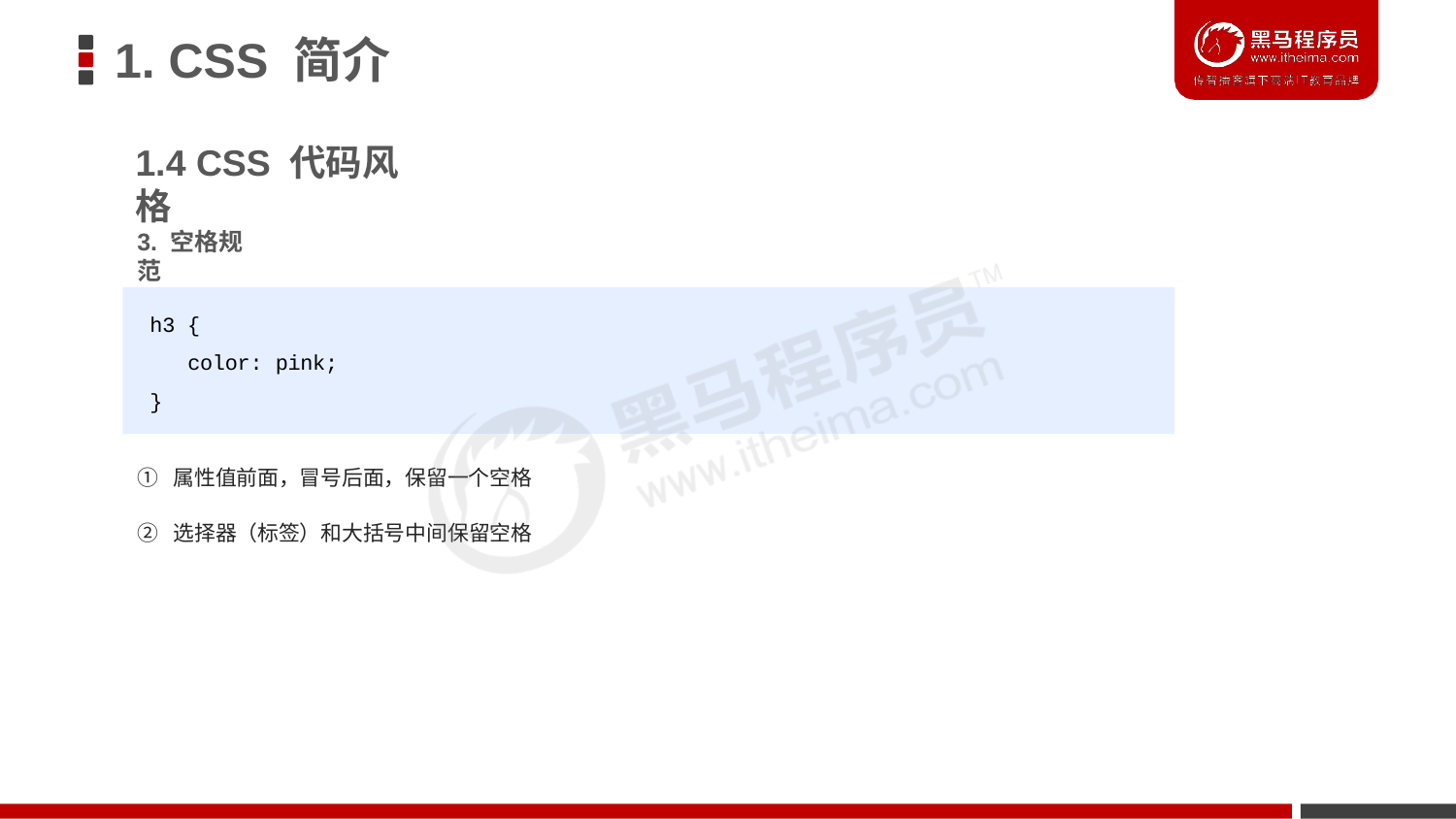

# 1. CSS 简介
1.4 CSS 代码风格

3. 空格规范

h3 {
color: pink;
}
①  属性值前面，冒号后面，保留一个空格

②  选择器（标签）和大括号中间保留空格